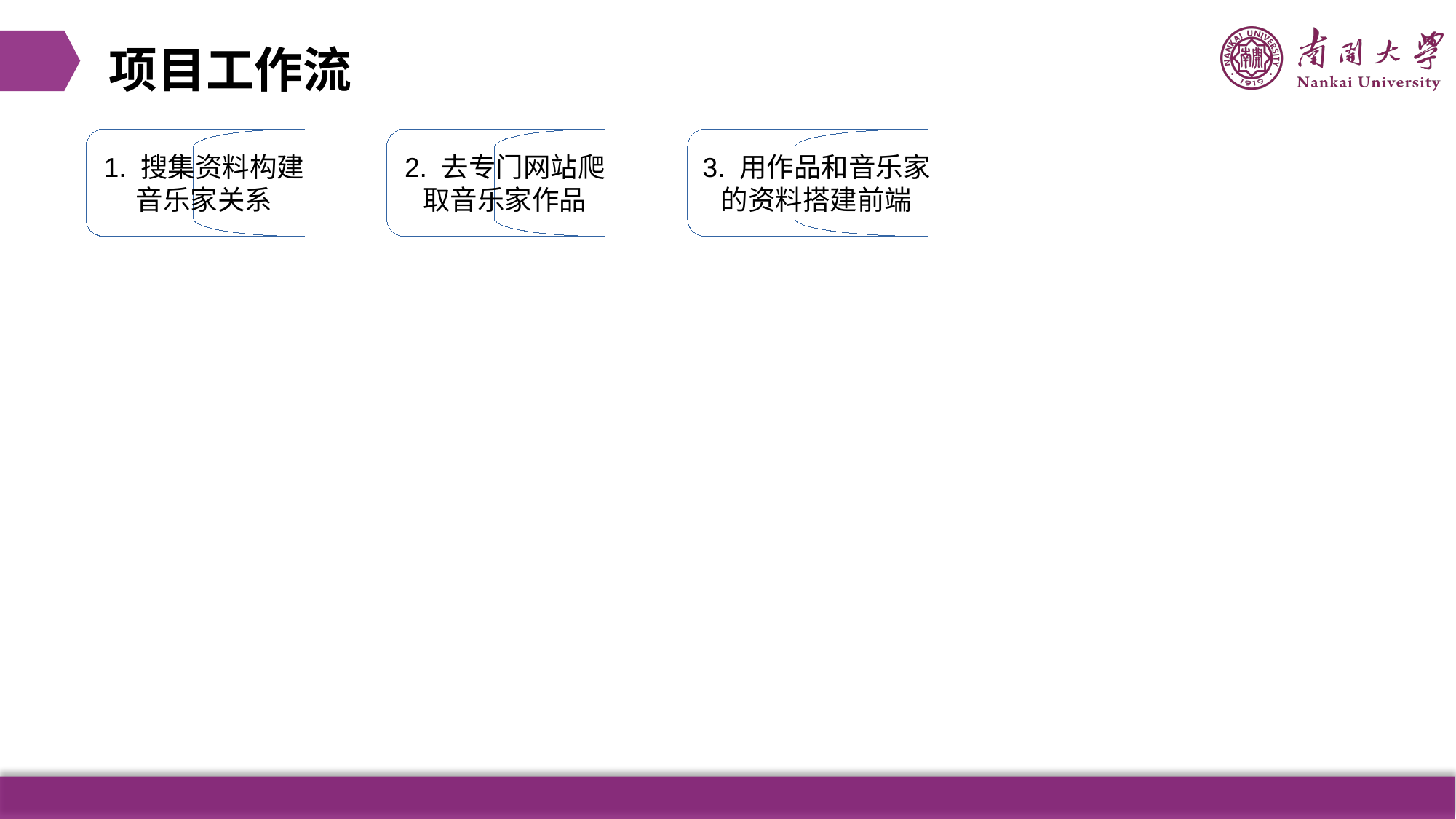

项目工作流
1. 搜集资料构建音乐家关系
2. 去专门网站爬取音乐家作品
3. 用作品和音乐家的资料搭建前端